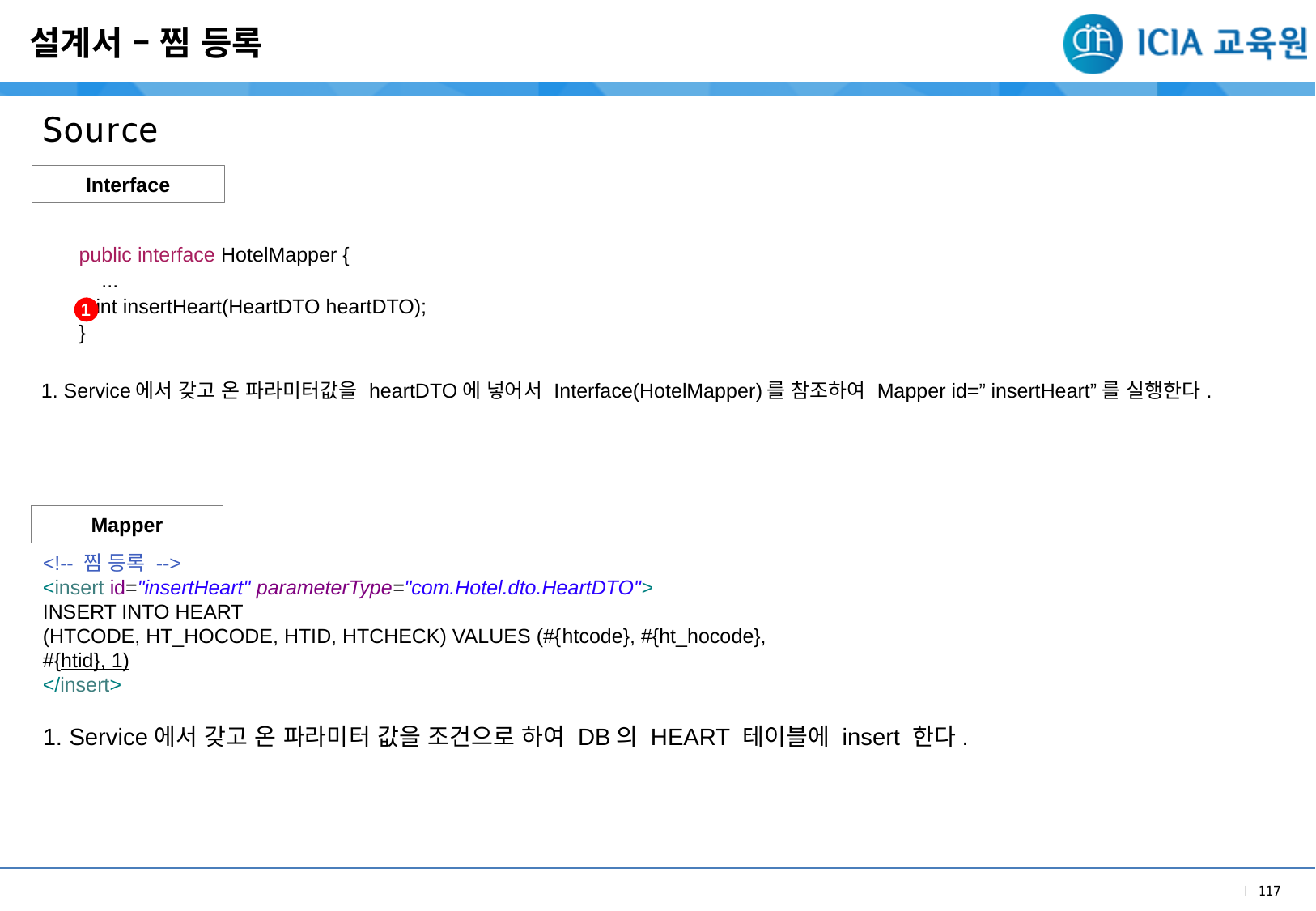

설계서 – 찜 등록
Source
Interface
| public interface HotelMapper { ... int insertHeart(HeartDTO heartDTO); } |
| --- |
| 1. Service에서 갖고 온 파라미터값을 heartDTO에 넣어서 Interface(HotelMapper)를 참조하여 Mapper id=” insertHeart”를 실행한다. |
|  |
1

Mapper
<!-- 찜 등록 -->
<insert id="insertHeart" parameterType="com.Hotel.dto.HeartDTO">
INSERT INTO HEART
(HTCODE, HT_HOCODE, HTID, HTCHECK) VALUES (#{htcode}, #{ht_hocode},
#{htid}, 1)
</insert>

1. Service에서 갖고 온 파라미터 값을 조건으로 하여 DB의 HEART 테이블에 insert 한다.